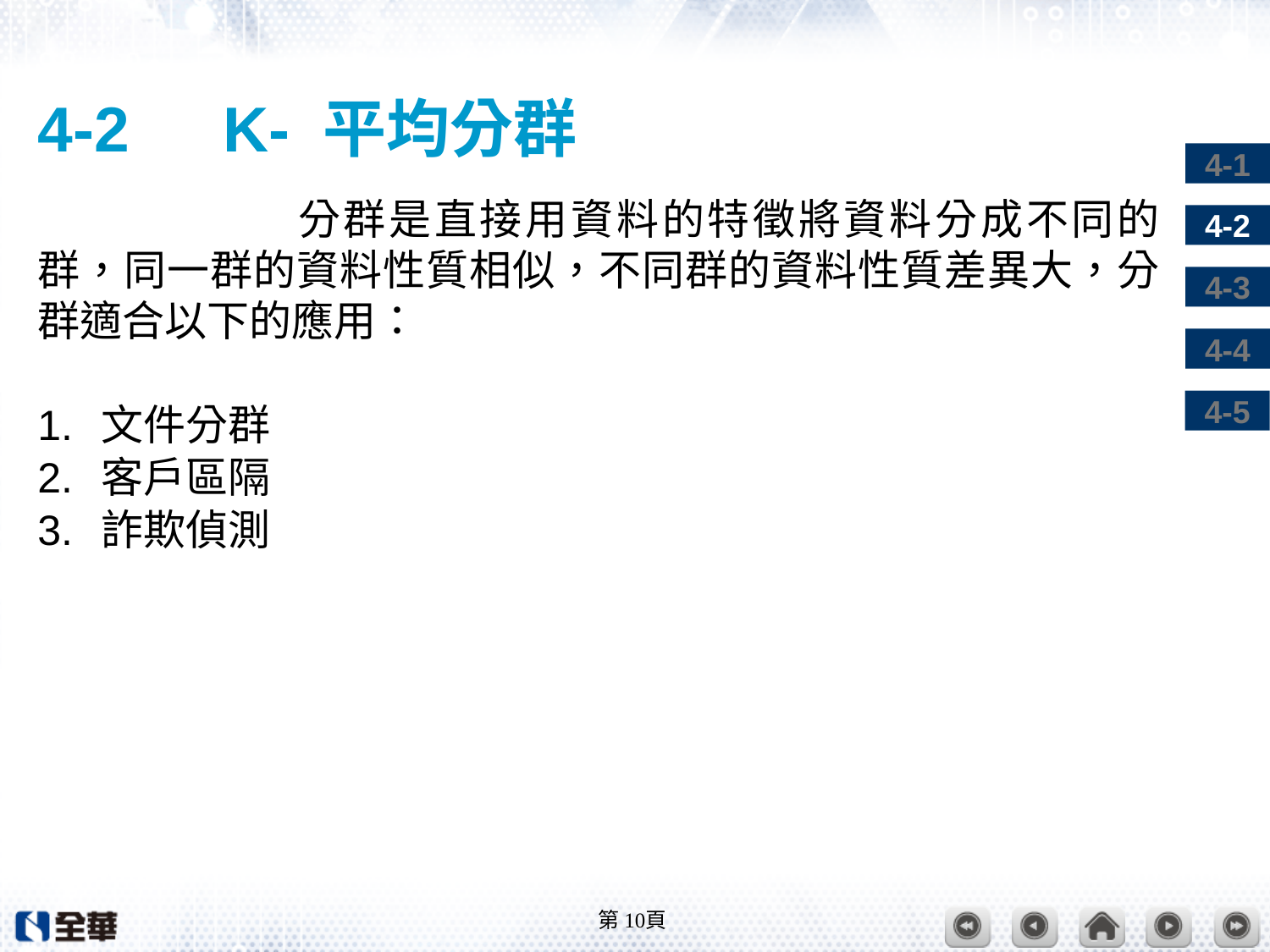

# 4-2　K- 平均分群
		分群是直接用資料的特徵將資料分成不同的群，同一群的資料性質相似，不同群的資料性質差異大，分群適合以下的應用：

文件分群
客戶區隔
詐欺偵測